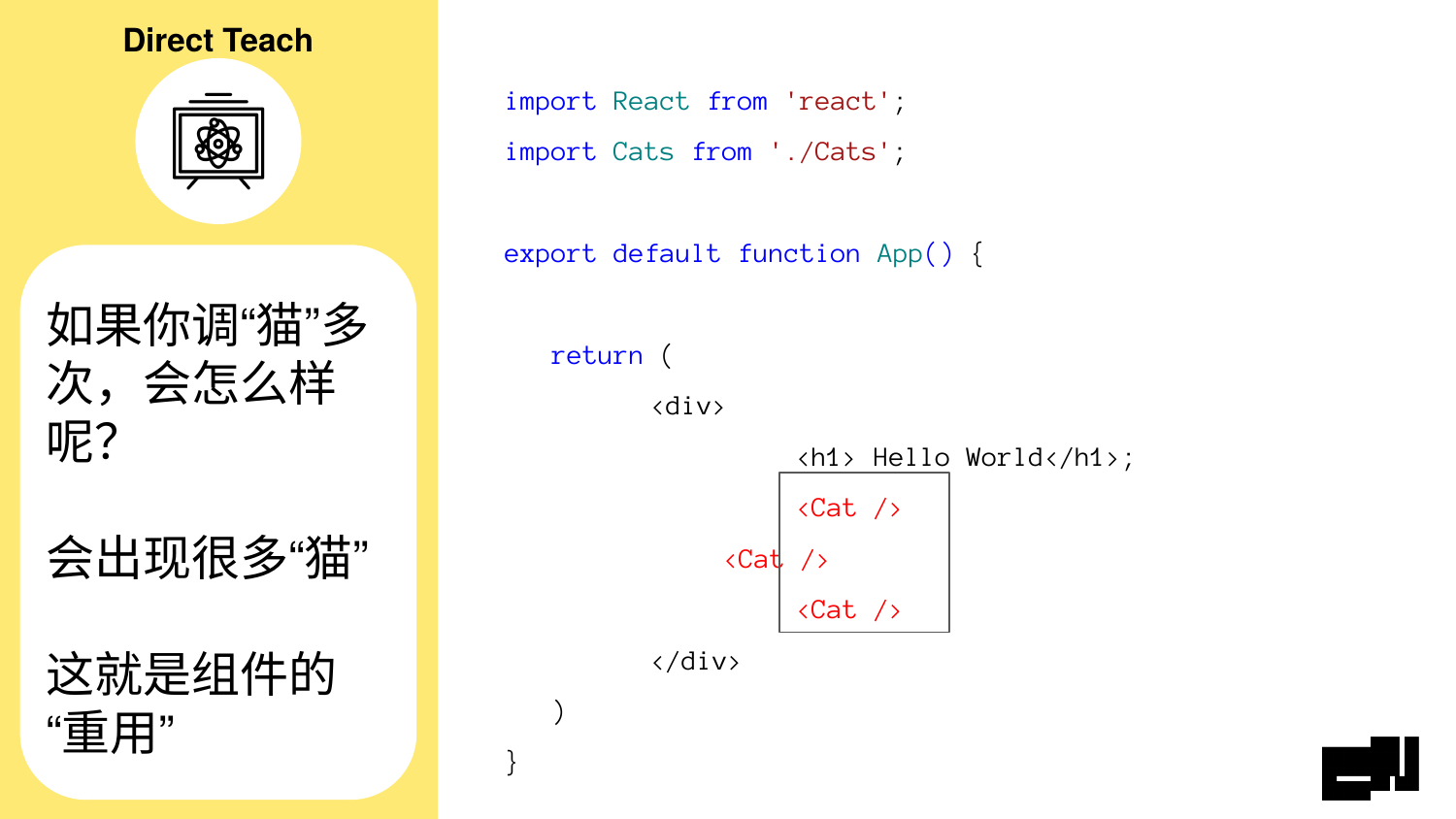

import React from 'react';
import Cats from './Cats';

export default function App() {

   return (
	<div>
     		<h1> Hello World</h1>;
		<Cat />
	<Cat />
		<Cat />
	</div>
   )
}

如果你调“猫”多次，会怎么样呢？

会出现很多“猫”

这就是组件的“重用”